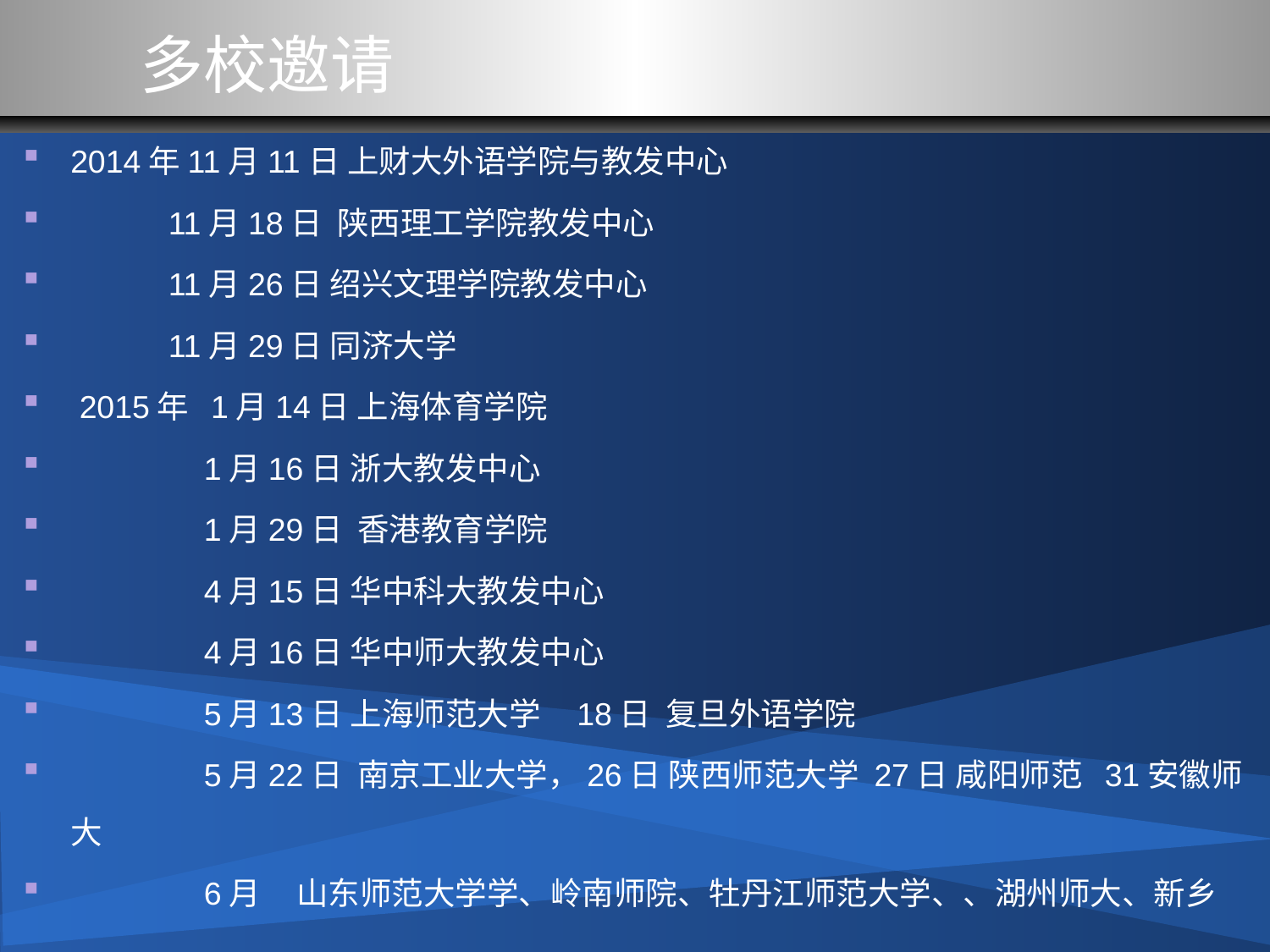

多校邀请
2014年11月11日 上财大外语学院与教发中心
           11月18日  陕西理工学院教发中心
           11月26日 绍兴文理学院教发中心
           11月29日 同济大学
 2015年  1月14日 上海体育学院
               1月16日 浙大教发中心
               1月29日  香港教育学院
               4月15日 华中科大教发中心
               4月16日 华中师大教发中心
               5月13日 上海师范大学    18日  复旦外语学院
               5月22日  南京工业大学，26日 陕西师范大学 27日 咸阳师范  31安徽师大
               6月     山东师范大学学、岭南师院、牡丹江师范大学、、湖州师大、新乡
     …  师院、浙大宁波理工学院、云南师范大